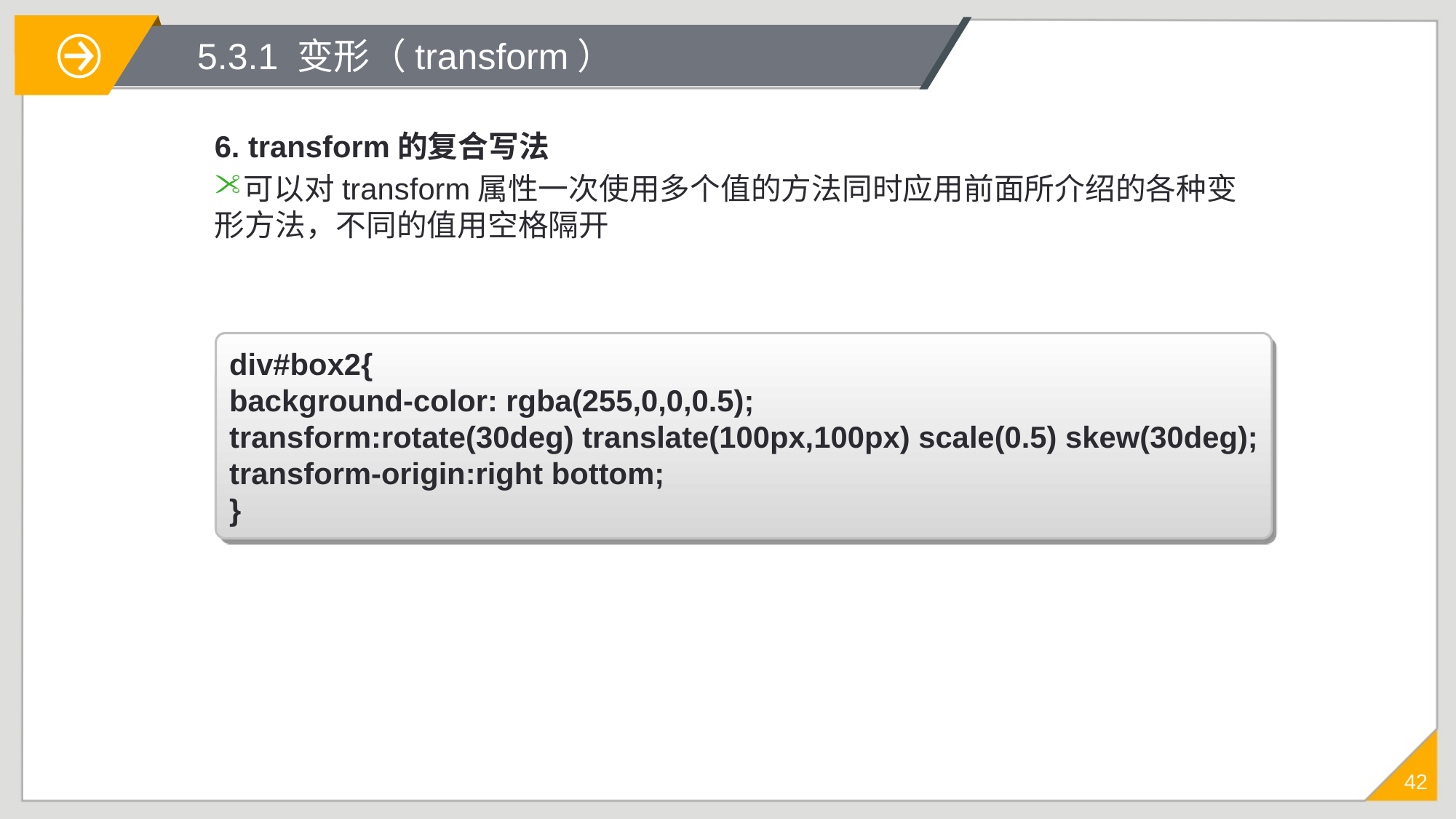

# 5.3.1 变形（transform）
6. transform的复合写法
可以对transform属性一次使用多个值的方法同时应用前面所介绍的各种变形方法，不同的值用空格隔开

代码使用了4种变形方法，对id为box2的div元素同时进行了旋转30度、x轴和y轴方向各位移100px、缩小一半，以及倾斜30度这4种变形操作。
div#box2{
background-color: rgba(255,0,0,0.5);
transform:rotate(30deg) translate(100px,100px) scale(0.5) skew(30deg);
transform-origin:right bottom;
}